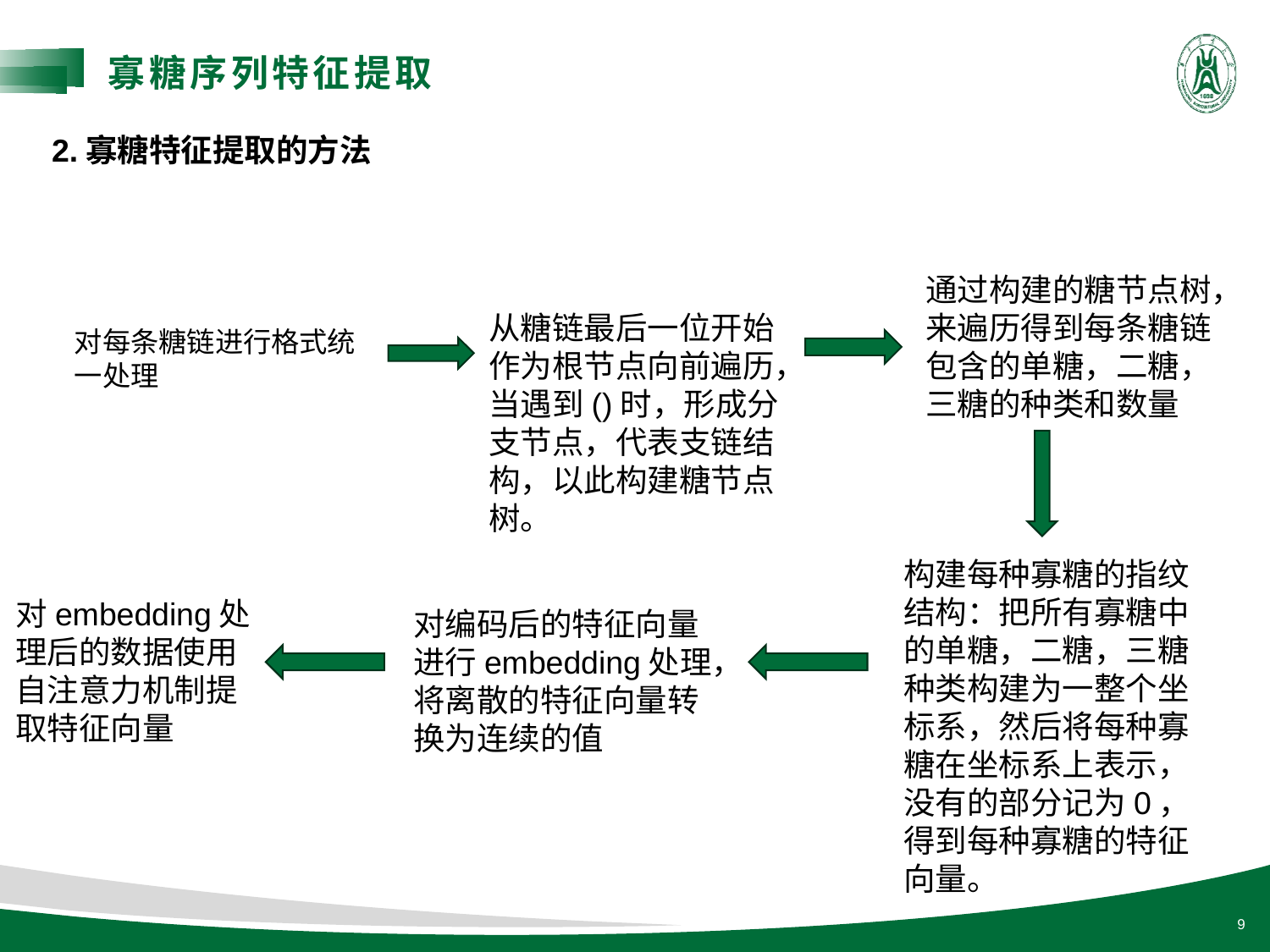

寡糖序列特征提取
2.寡糖特征提取的方法
通过构建的糖节点树，来遍历得到每条糖链包含的单糖，二糖，三糖的种类和数量

从糖链最后一位开始作为根节点向前遍历，当遇到()时，形成分支节点，代表支链结构，以此构建糖节点树。

对每条糖链进行格式统一处理

构建每种寡糖的指纹结构：把所有寡糖中的单糖，二糖，三糖种类构建为一整个坐标系，然后将每种寡糖在坐标系上表示，没有的部分记为0，得到每种寡糖的特征向量。
对embedding处理后的数据使用自注意力机制提取特征向量
对编码后的特征向量进行embedding处理，将离散的特征向量转换为连续的值

9